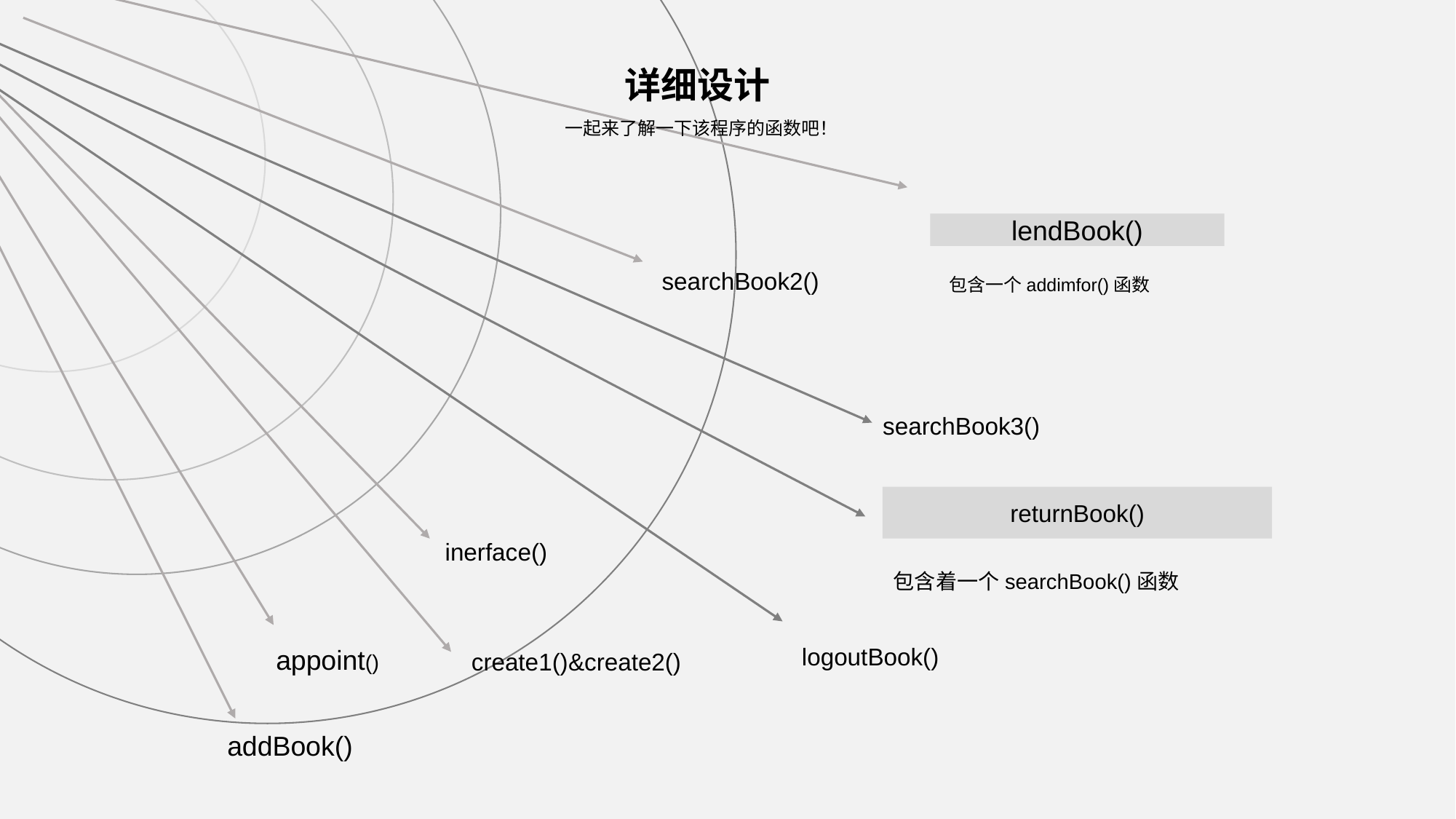

详细设计
 一起来了解一下该程序的函数吧！
lendBook()
 包含一个addimfor()函数
searchBook2()
searchBook3()
returnBook()
包含着一个searchBook()函数
inerface()
appoint()
logoutBook()
create1()&create2()
addBook()